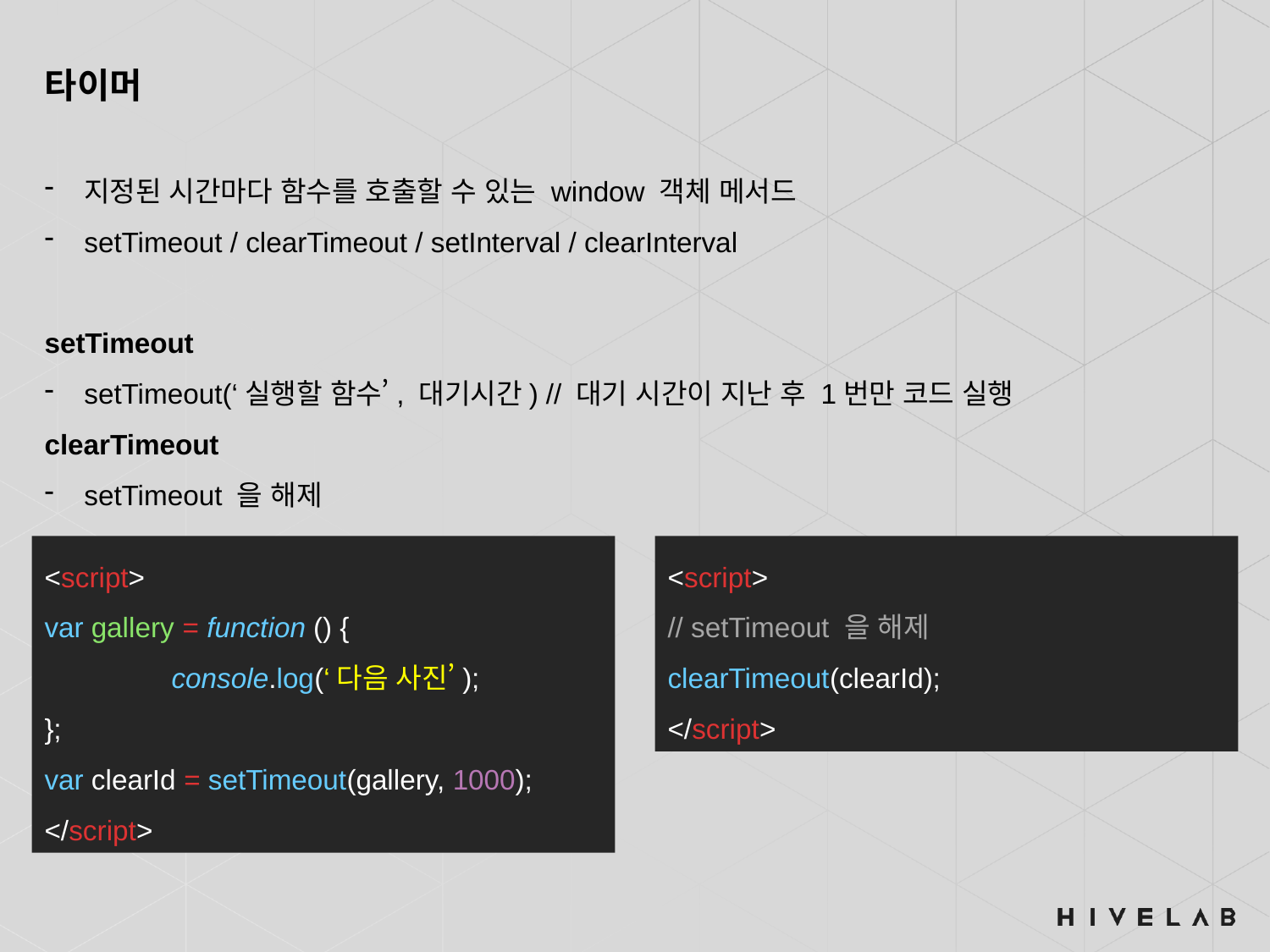

타이머

지정된 시간마다 함수를 호출할 수 있는 window 객체 메서드
setTimeout / clearTimeout / setInterval / clearInterval

setTimeout
setTimeout(‘실행할 함수’, 대기시간) // 대기 시간이 지난 후 1번만 코드 실행
clearTimeout
setTimeout 을 해제
<script>
var gallery = function () {
	console.log(‘다음 사진’);
};
var clearId = setTimeout(gallery, 1000);
</script>
<script>
// setTimeout 을 해제
clearTimeout(clearId);
</script>